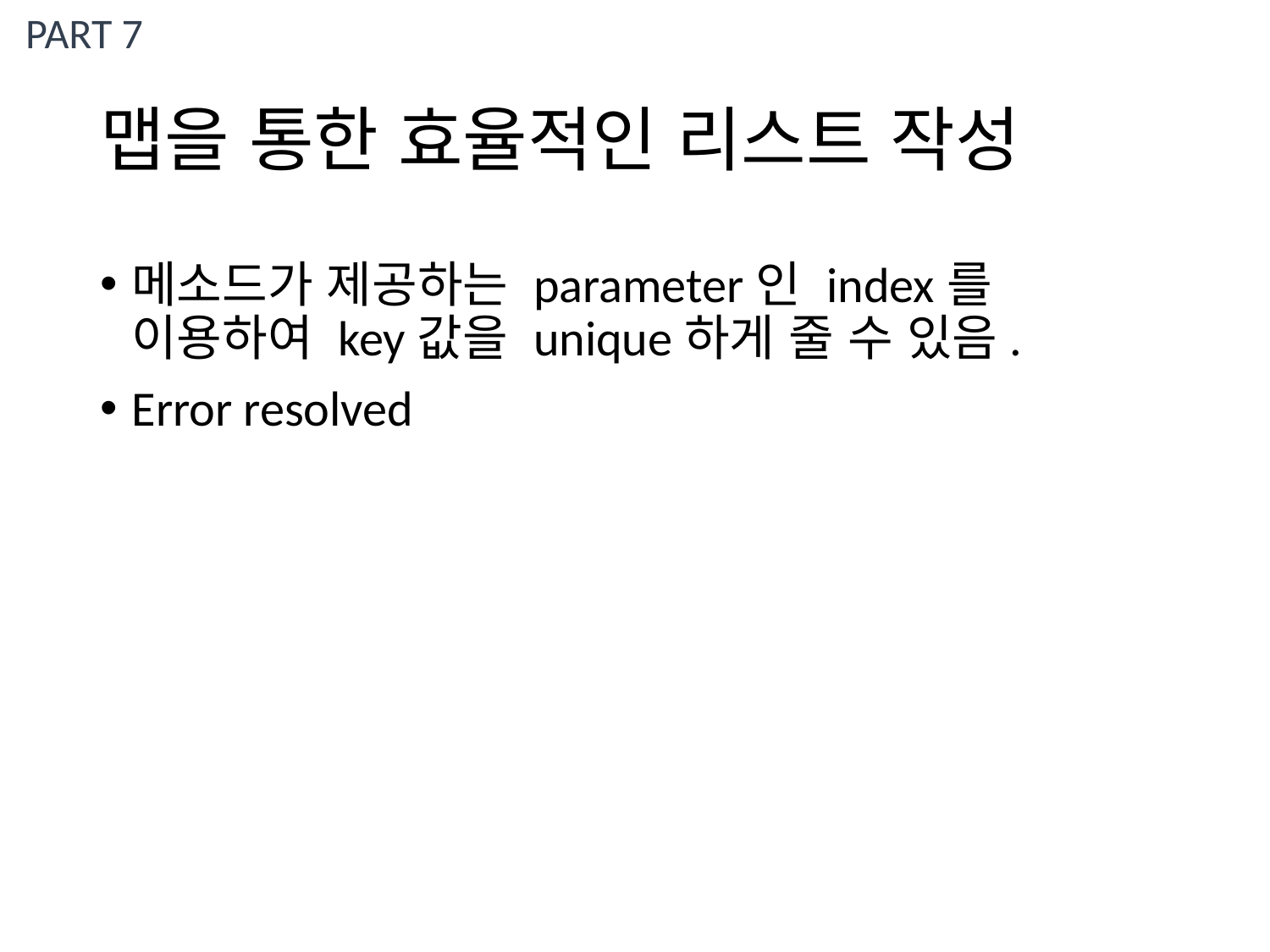

PART 7
# 맵을 통한 효율적인 리스트 작성
메소드가 제공하는 parameter인 index를 이용하여 key값을 unique하게 줄 수 있음.
Error resolved